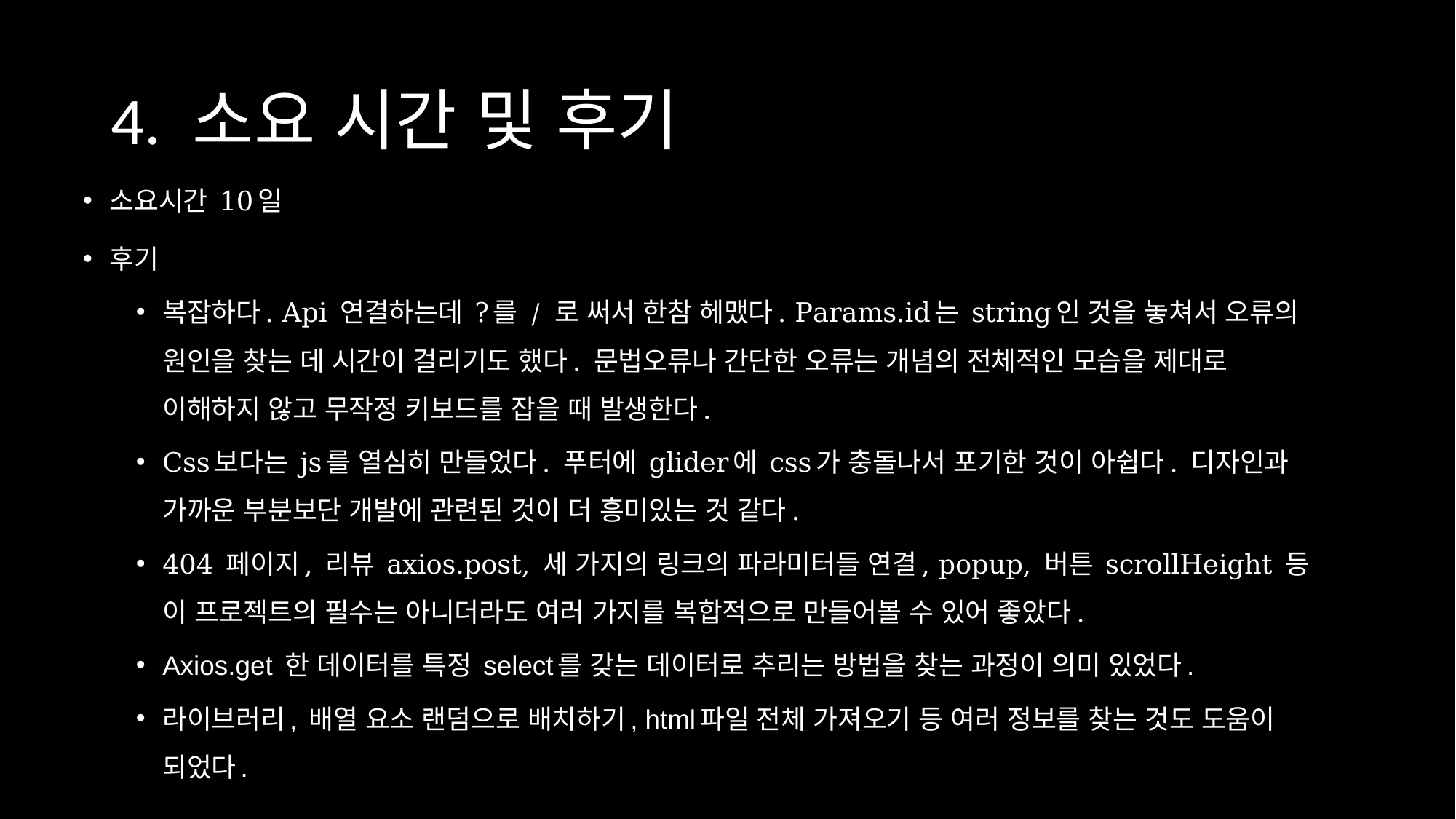

# 4. 소요 시간 및 후기
소요시간 10일
후기
복잡하다. Api 연결하는데 ?를 / 로 써서 한참 헤맸다. Params.id는 string인 것을 놓쳐서 오류의 원인을 찾는 데 시간이 걸리기도 했다. 문법오류나 간단한 오류는 개념의 전체적인 모습을 제대로 이해하지 않고 무작정 키보드를 잡을 때 발생한다.
Css보다는 js를 열심히 만들었다. 푸터에 glider에 css가 충돌나서 포기한 것이 아쉽다. 디자인과 가까운 부분보단 개발에 관련된 것이 더 흥미있는 것 같다.
404 페이지, 리뷰 axios.post, 세 가지의 링크의 파라미터들 연결, popup, 버튼 scrollHeight 등 이 프로젝트의 필수는 아니더라도 여러 가지를 복합적으로 만들어볼 수 있어 좋았다.
Axios.get 한 데이터를 특정 select를 갖는 데이터로 추리는 방법을 찾는 과정이 의미 있었다.
라이브러리, 배열 요소 랜덤으로 배치하기, html파일 전체 가져오기 등 여러 정보를 찾는 것도 도움이 되었다.